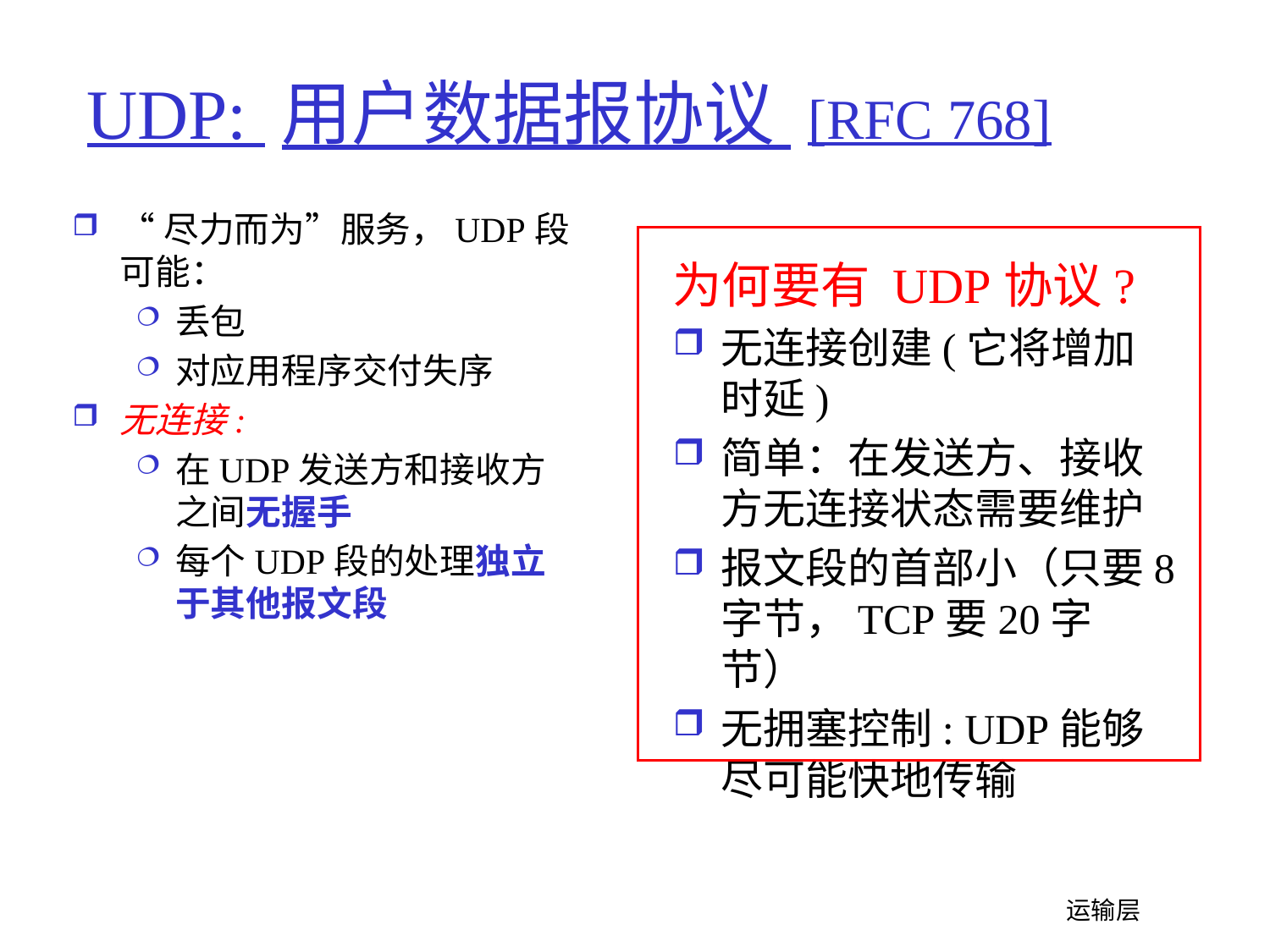

# UDP: 用户数据报协议 [RFC 768]
“尽力而为”服务，UDP段可能：
丢包
对应用程序交付失序
无连接:
在UDP发送方和接收方之间无握手
每个UDP段的处理独立于其他报文段

为何要有 UDP协议?
无连接创建(它将增加时延)
简单：在发送方、接收方无连接状态需要维护
报文段的首部小（只要8字节，TCP要20字节）
无拥塞控制: UDP能够尽可能快地传输
 运输层
22